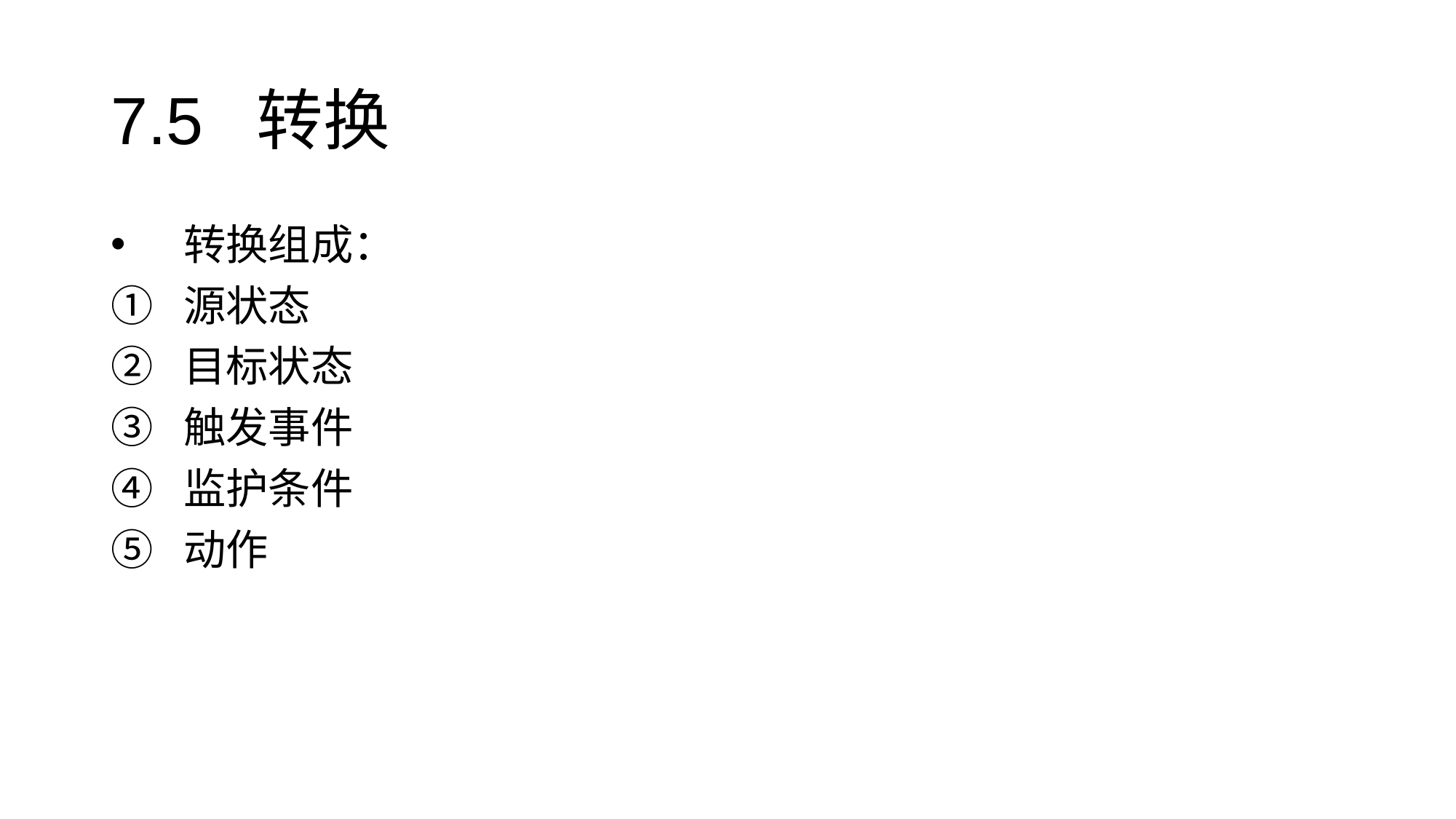

# 7.5  转换
转换组成：
源状态
目标状态
触发事件
监护条件
动作